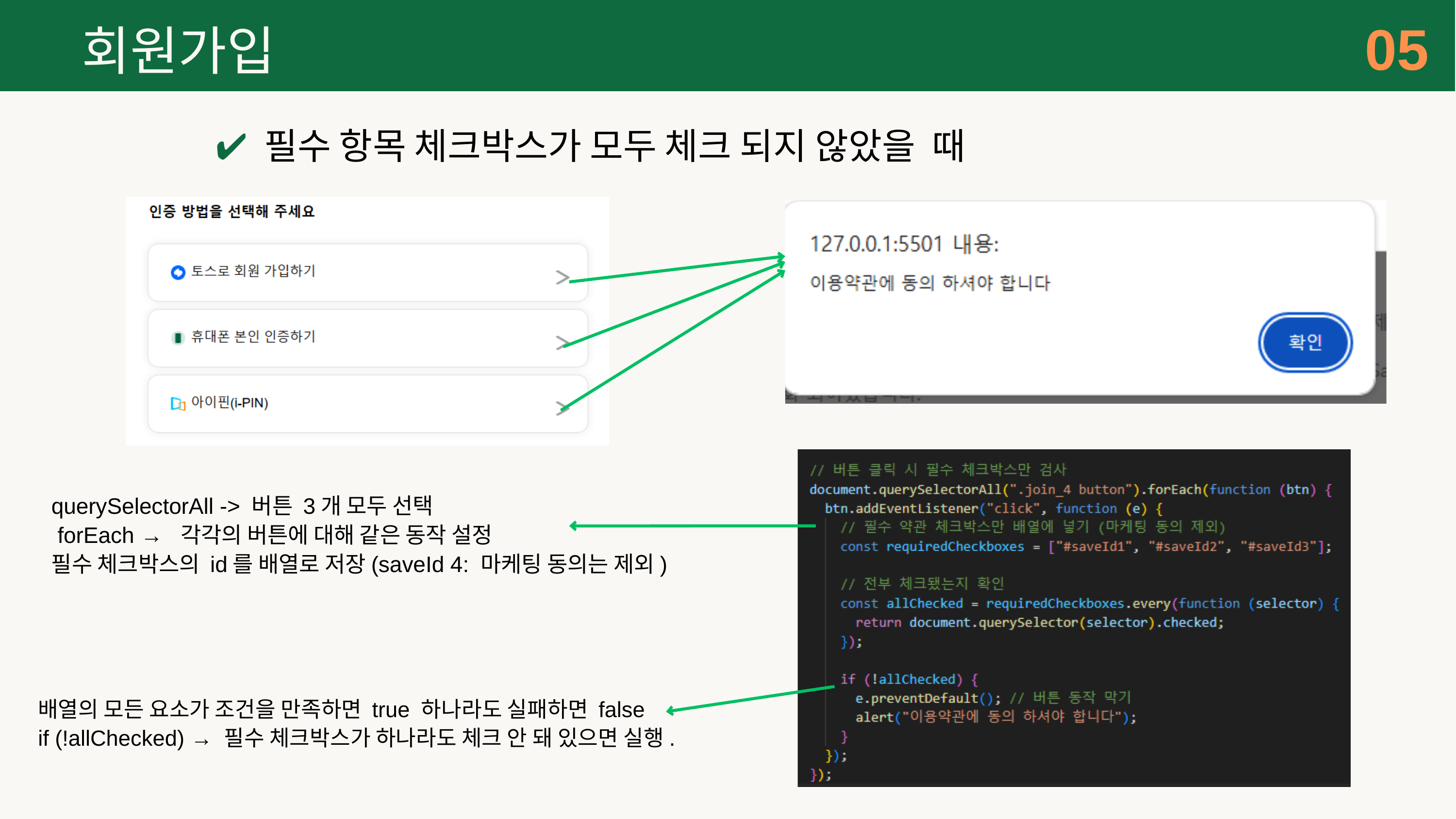

05
회원가입
✔ 필수 항목 체크박스가 모두 체크 되지 않았을  때

querySelectorAll -> 버튼 3개 모두 선택
 forEach →  각각의 버튼에 대해 같은 동작 설정
필수 체크박스의 id를 배열로 저장(saveId 4: 마케팅 동의는 제외)

배열의 모든 요소가 조건을 만족하면 true 하나라도 실패하면 false
if (!allChecked) → 필수 체크박스가 하나라도 체크 안 돼 있으면 실행.